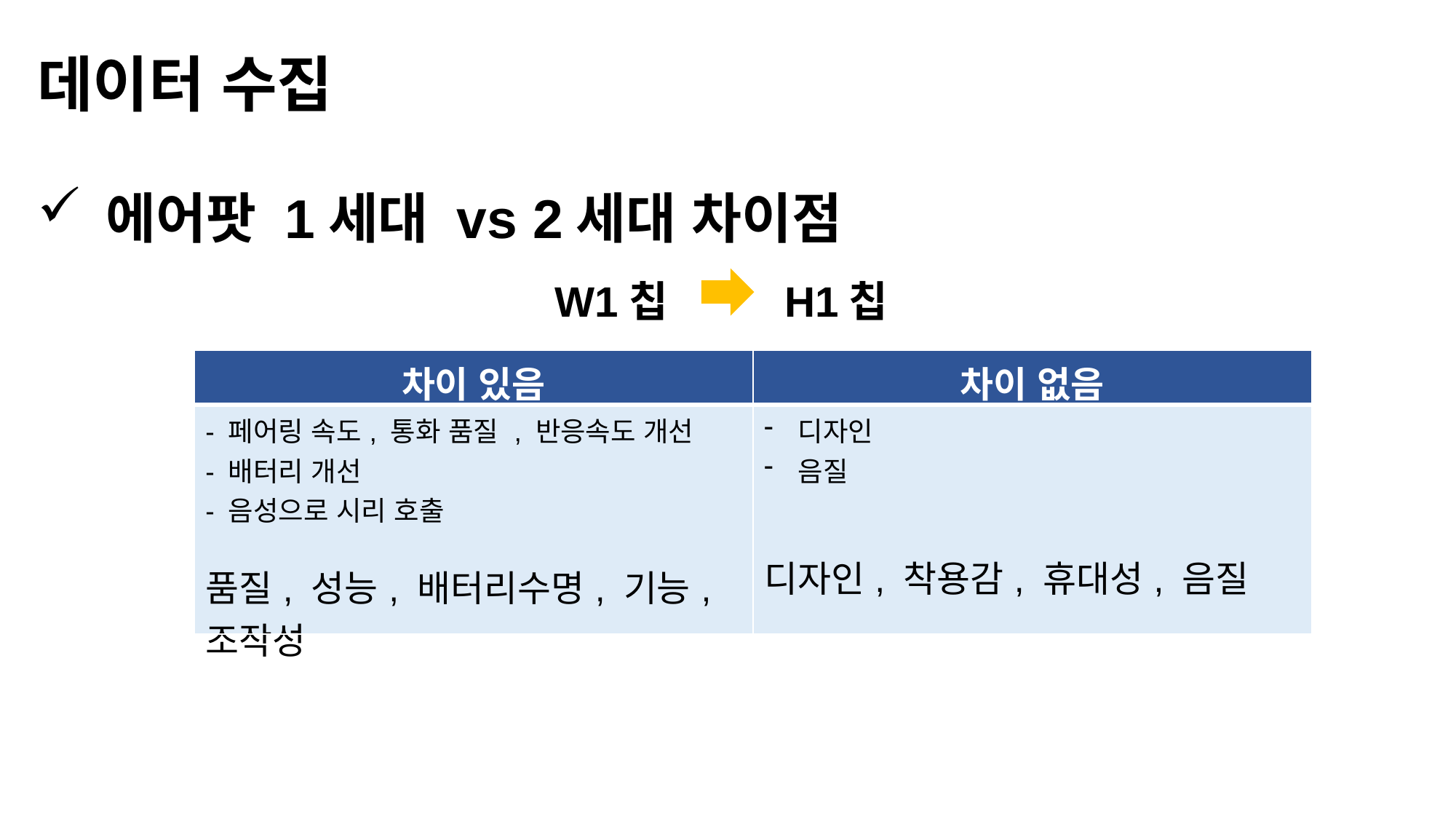

데이터 수집
에어팟 1세대 vs 2세대 차이점
W1칩         H1칩

| 차이 있음 | 차이 없음 |
| --- | --- |
| - 페어링 속도, 통화 품질 , 반응속도 개선 - 배터리 개선 - 음성으로 시리 호출 품질, 성능, 배터리수명, 기능, 조작성 | 디자인 음질 디자인, 착용감, 휴대성, 음질 |